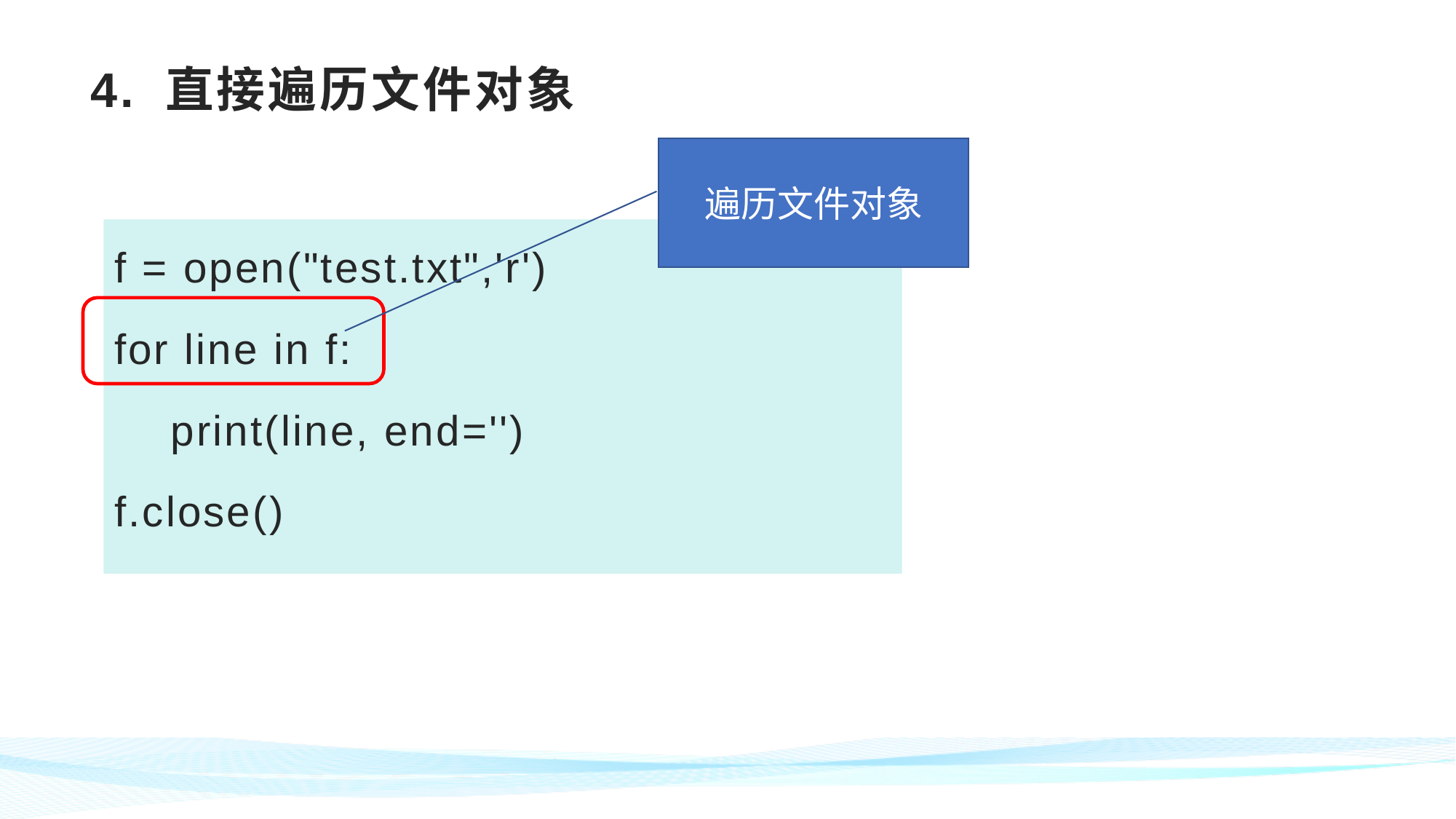

# 4. 直接遍历文件对象
遍历文件对象
f = open("test.txt",'r')
for line in f:
    print(line, end='')
f.close()